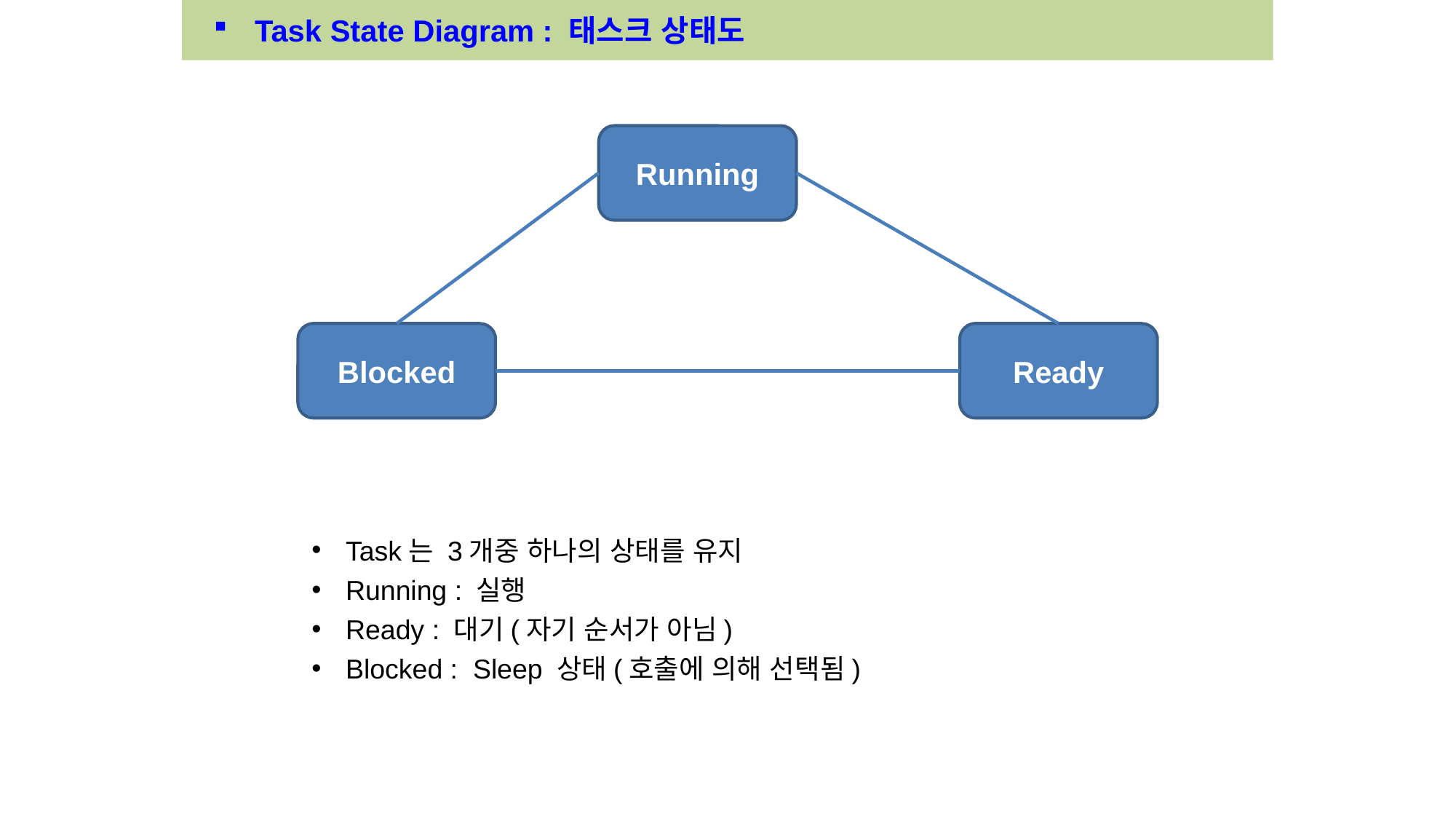

Task State Diagram : 태스크 상태도

Running
Blocked
Ready
Task는 3개중 하나의 상태를 유지
Running : 실행
Ready : 대기(자기 순서가 아님)
Blocked :  Sleep 상태(호출에 의해 선택됨)